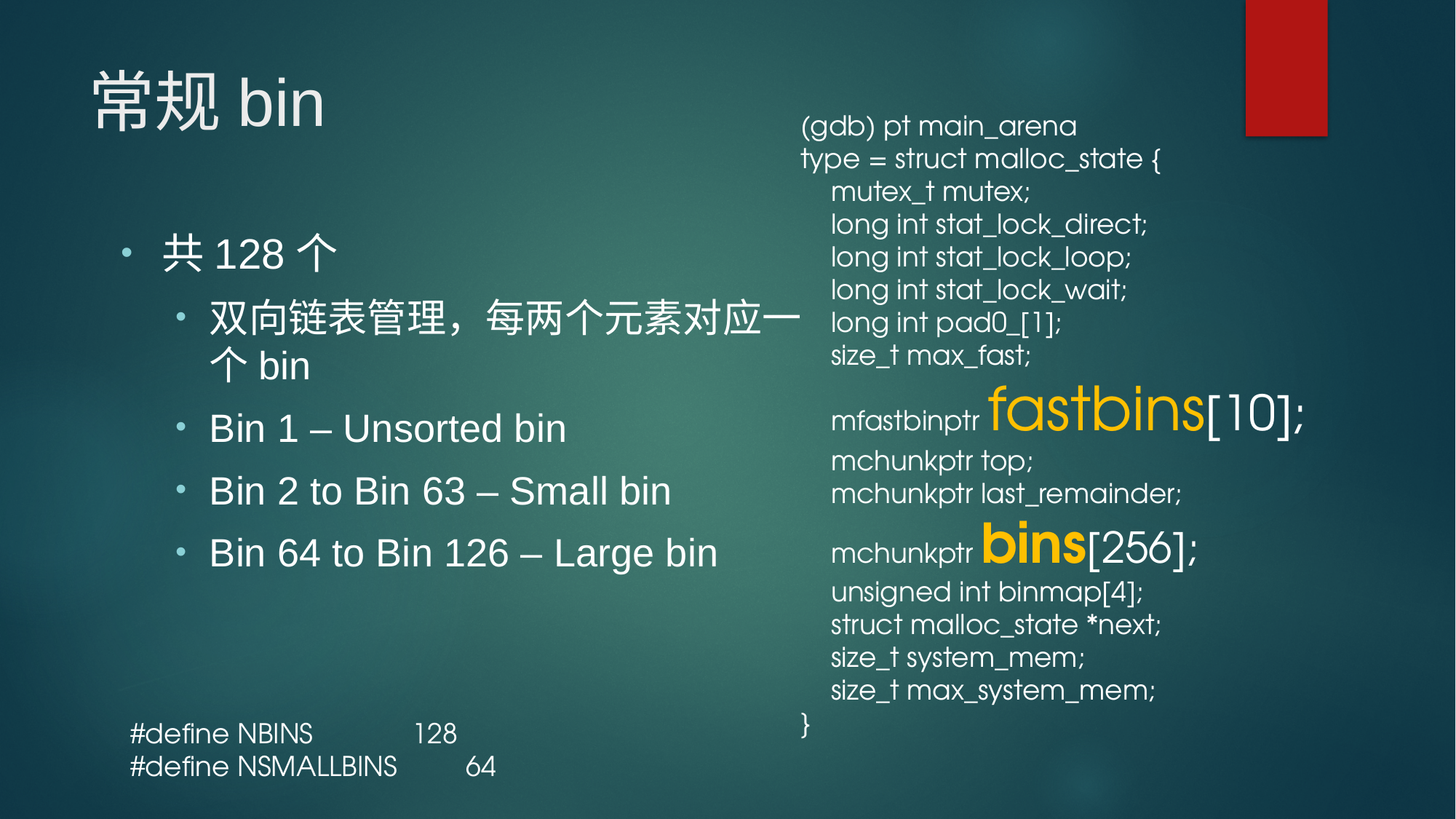

# 常规bin
(gdb) pt main_arena
type = struct malloc_state {
    mutex_t mutex;
    long int stat_lock_direct;
    long int stat_lock_loop;
    long int stat_lock_wait;
    long int pad0_[1];
    size_t max_fast;
    mfastbinptr fastbins[10];
    mchunkptr top;
    mchunkptr last_remainder;
    mchunkptr bins[256];
    unsigned int binmap[4];
    struct malloc_state *next;
    size_t system_mem;
    size_t max_system_mem;
}
共128个
双向链表管理，每两个元素对应一个bin
Bin 1 – Unsorted bin
Bin 2 to Bin 63 – Small bin
Bin 64 to Bin 126 – Large bin
#define NBINS             128
#define NSMALLBINS         64